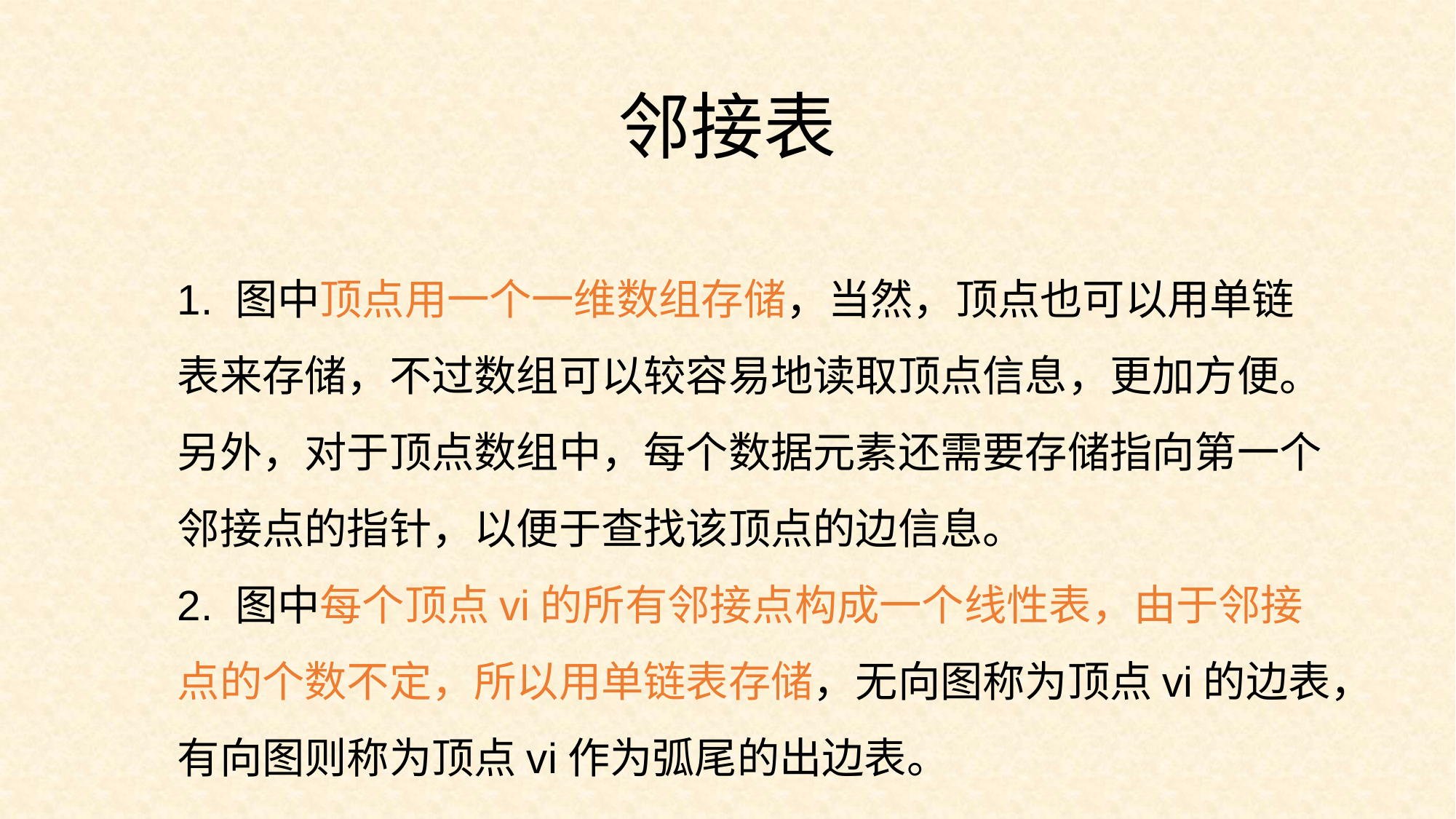

邻接表
1. 图中顶点用一个一维数组存储，当然，顶点也可以用单链表来存储，不过数组可以较容易地读取顶点信息，更加方便。另外，对于顶点数组中，每个数据元素还需要存储指向第一个邻接点的指针，以便于查找该顶点的边信息。
2. 图中每个顶点vi的所有邻接点构成一个线性表，由于邻接点的个数不定，所以用单链表存储，无向图称为顶点vi的边表，有向图则称为顶点vi作为弧尾的出边表。